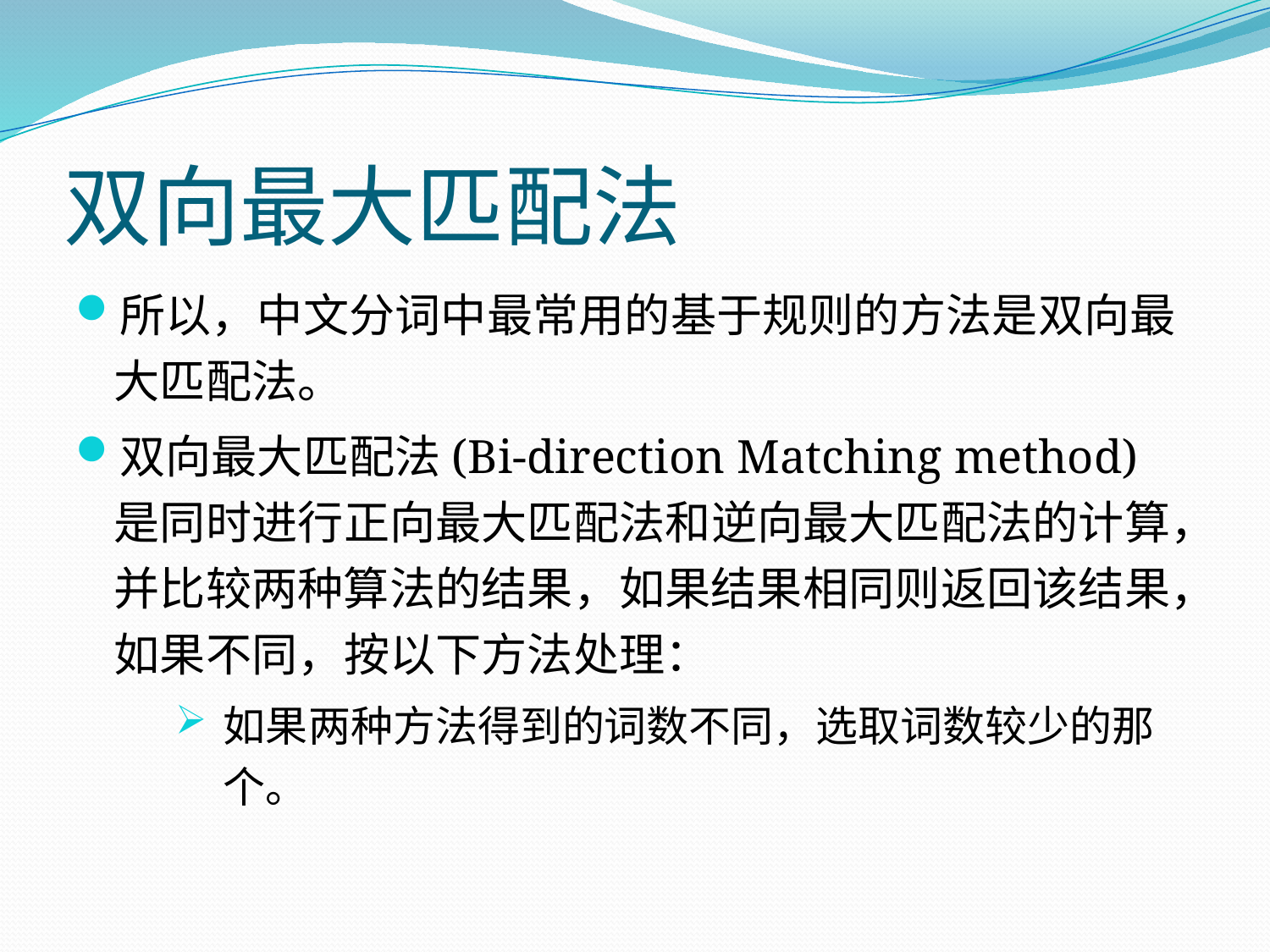

# 双向最大匹配法
所以，中文分词中最常用的基于规则的方法是双向最大匹配法。
双向最大匹配法(Bi-direction Matching method)是同时进行正向最大匹配法和逆向最大匹配法的计算，并比较两种算法的结果，如果结果相同则返回该结果，如果不同，按以下方法处理：
如果两种方法得到的词数不同，选取词数较少的那个。